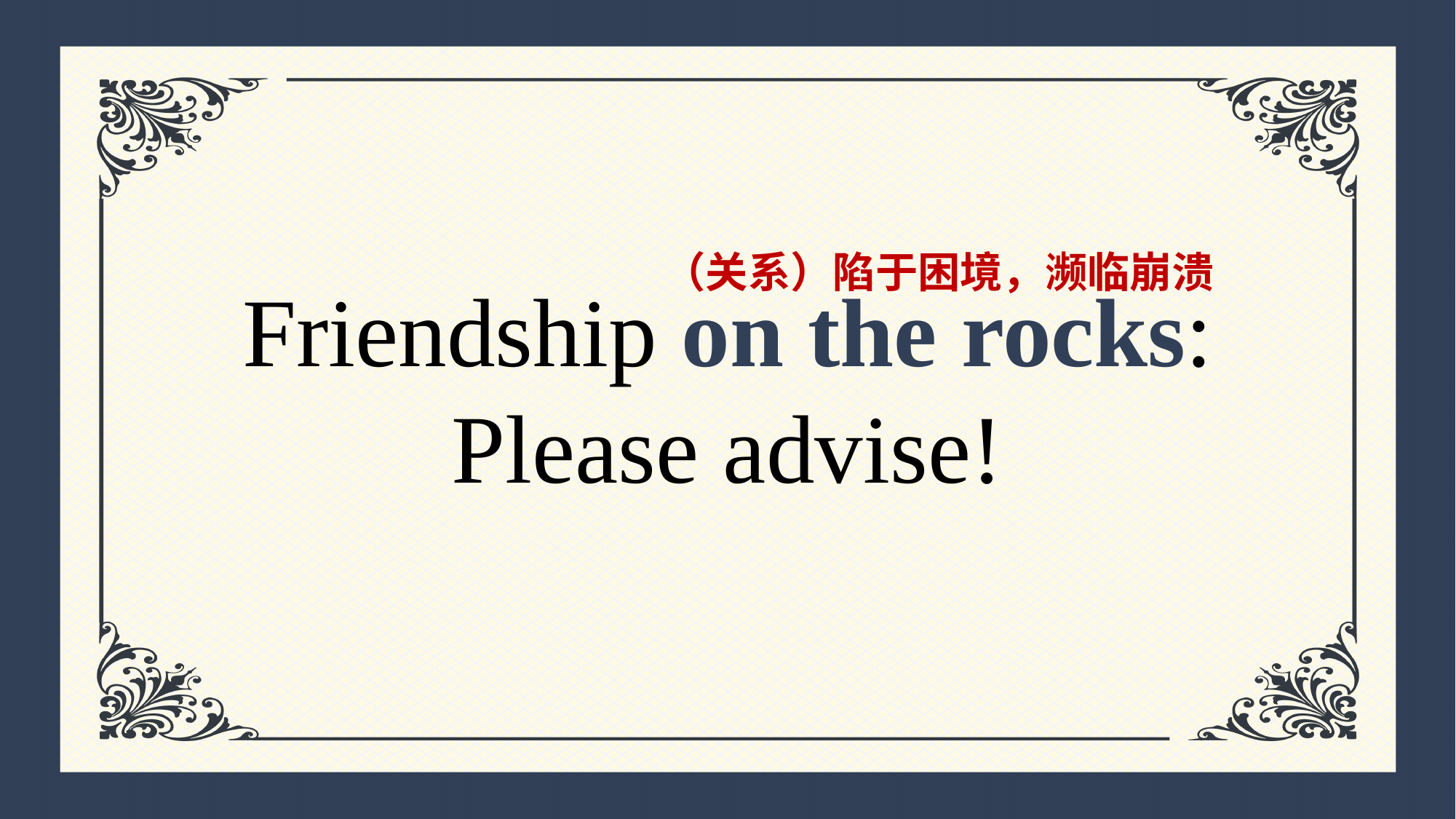

（关系）陷于困境，濒临崩溃
Friendship on the rocks: Please advise!